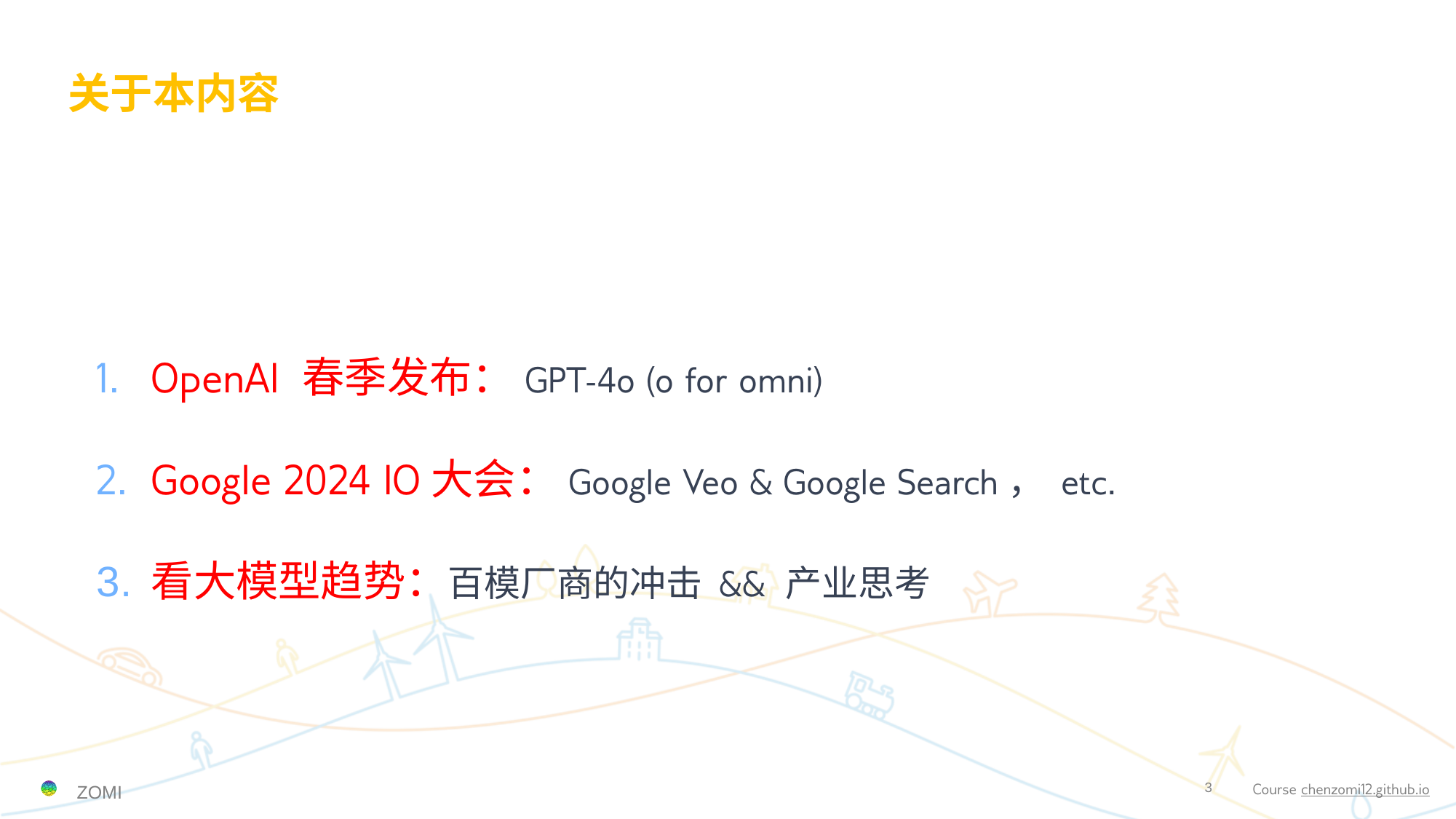

# 关于本内容
OpenAI 春季发布：GPT-4o (o for omni)
Google 2024 IO大会：Google Veo & Google Search， etc.
看大模型趋势：百模厂商的冲击 && 产业思考